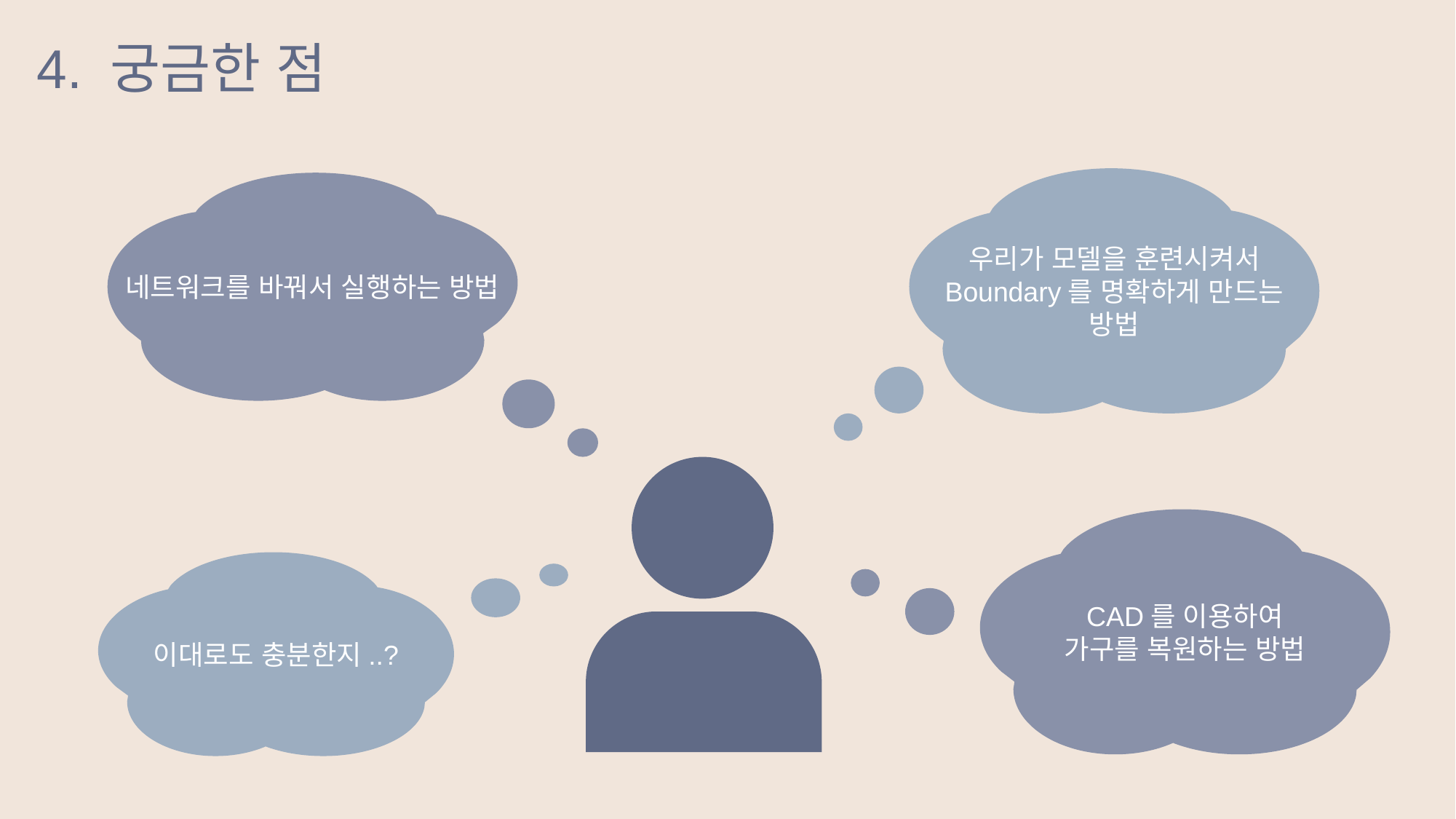

4. 궁금한 점
우리가 모델을 훈련시켜서 Boundary를 명확하게 만드는 방법

네트워크를 바꿔서 실행하는 방법

CAD를 이용하여
가구를 복원하는 방법

이대로도 충분한지..?